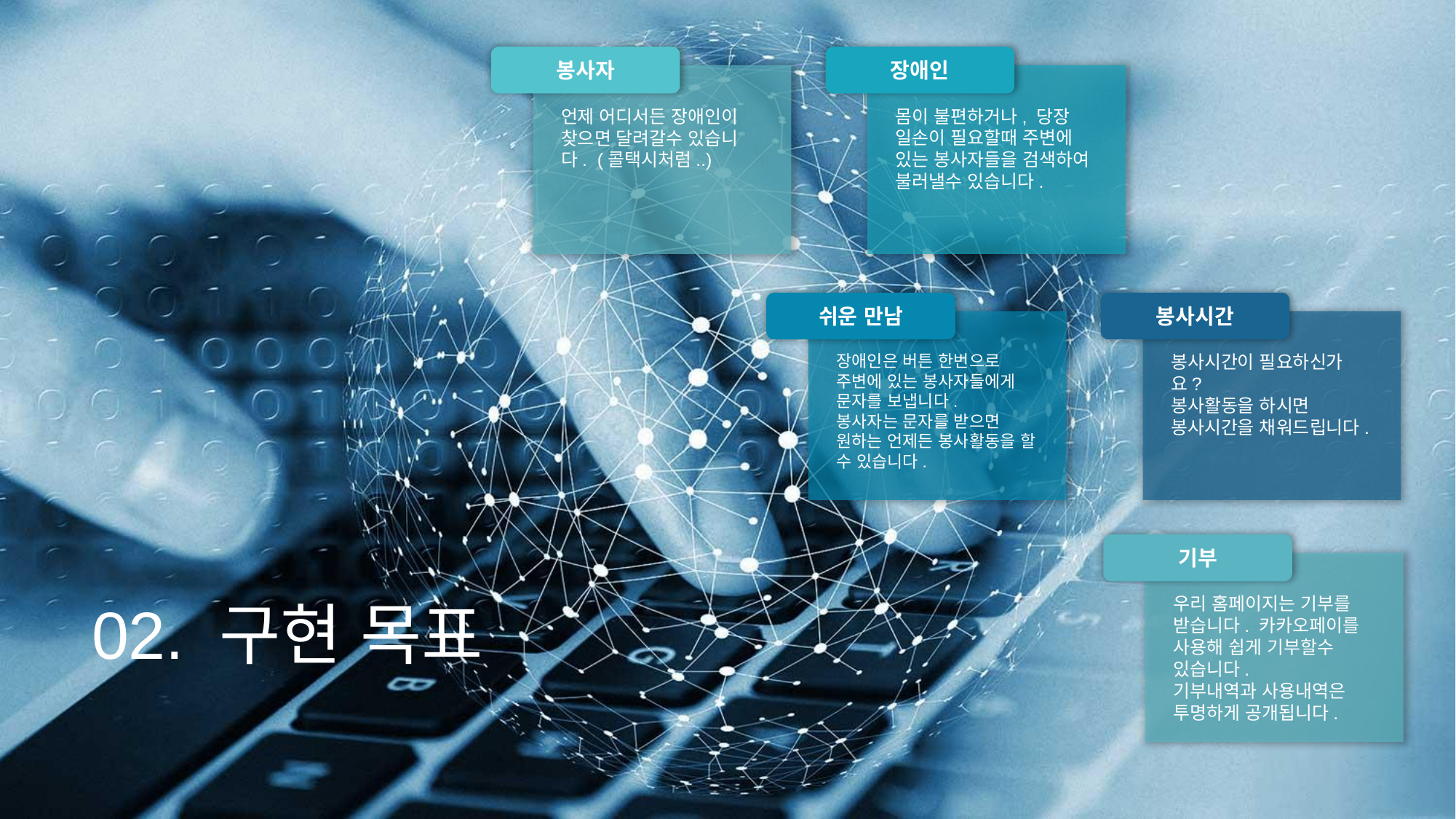

봉사자

언제 어디서든 장애인이 찾으면 달려갈수 있습니다.  (콜택시처럼..)

장애인

몸이 불편하거나, 당장 일손이 필요할때 주변에 있는 봉사자들을 검색하여 불러낼수 있습니다.

쉬운 만남

장애인은 버튼 한번으로 주변에 있는 봉사자들에게 문자를 보냅니다.
봉사자는 문자를 받으면 원하는 언제든 봉사활동을 할 수 있습니다.

봉사시간

봉사시간이 필요하신가요?
봉사활동을 하시면 봉사시간을 채워드립니다.
 02. 구현 목표

기부

우리 홈페이지는 기부를 받습니다. 카카오페이를 사용해 쉽게 기부할수 있습니다.
기부내역과 사용내역은 투명하게 공개됩니다.